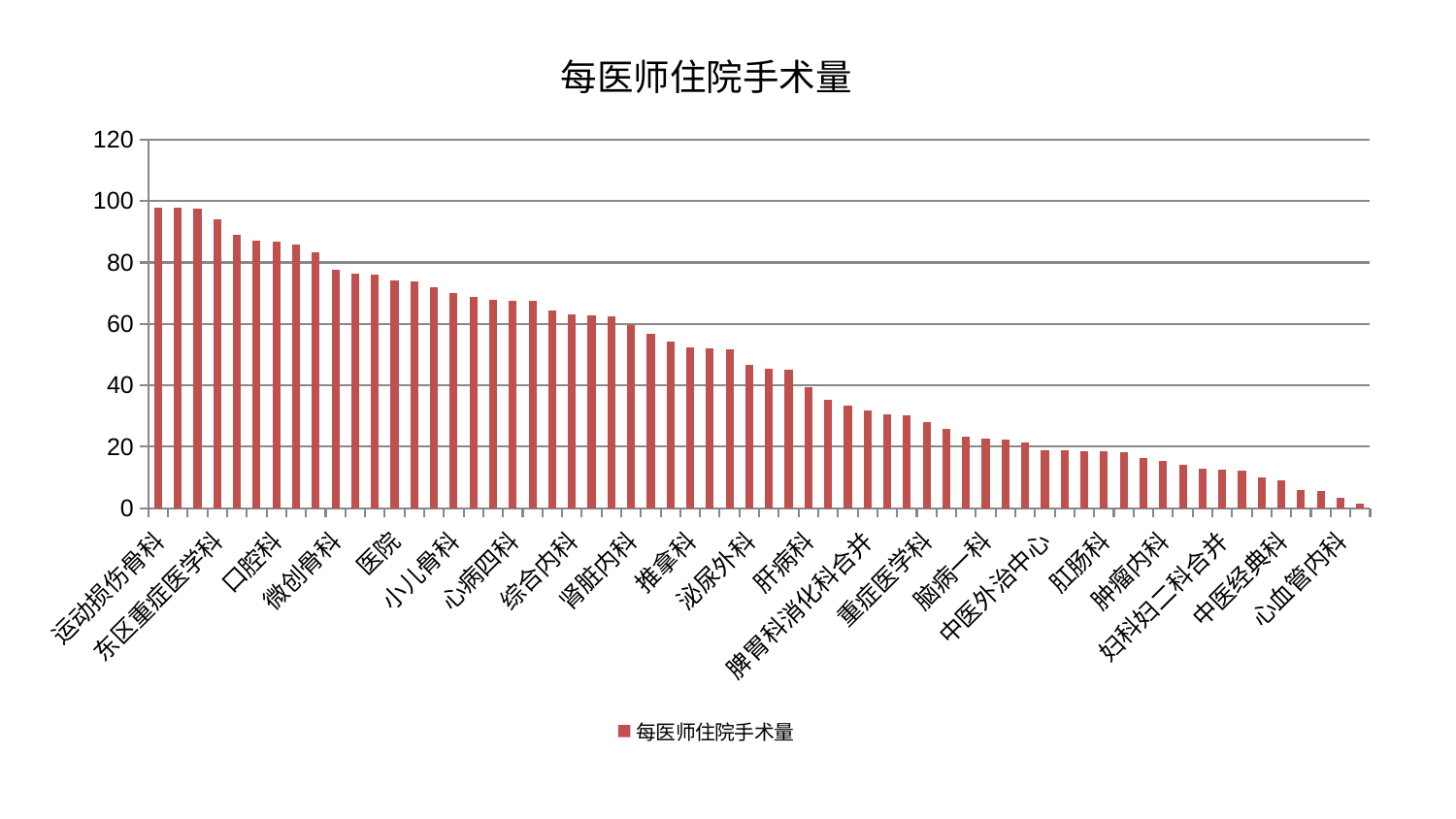

### Chart: 每医师住院手术量

| Category | 每医师住院手术量 |
|---|---|
| 运动损伤骨科 | 97.97088765783049 |
| 内分泌科 | 97.74913413174913 |
| 普通外科 | 97.41742170289776 |
| 东区重症医学科 | 94.01559023788712 |
| 妇科 | 89.06671122388956 |
| 小儿推拿科 | 87.07883824951183 |
| 口腔科 | 86.87987298395363 |
| 心病三科 | 85.73383342441039 |
| 身心医学科 | 83.39650753702021 |
| 微创骨科 | 77.77288560069253 |
| 呼吸内科 | 76.41651309266204 |
| 康复科 | 76.04693119396816 |
| 医院 | 74.31789134103542 |
| 治未病中心 | 73.73051007107001 |
| 老年医学科 | 72.06375713169105 |
| 小儿骨科 | 70.22027947143631 |
| 骨科 | 68.95100408830675 |
| 皮肤科 | 67.98065666921408 |
| 心病四科 | 67.59759503483609 |
| 耳鼻喉科 | 67.44378577008278 |
| 关节骨科 | 64.272079788236 |
| 综合内科 | 63.1961127144983 |
| 肝胆外科 | 62.723060560145846 |
| 儿科 | 62.472003453600756 |
| 肾脏内科 | 59.65940863406256 |
| 眼科 | 56.770398178766925 |
| 创伤骨科 | 54.40017216881816 |
| 推拿科 | 52.379893482252406 |
| 男科 | 52.1455300692232 |
| 脑病三科 | 51.879535108239374 |
| 泌尿外科 | 46.676698409506876 |
| 东区肾病科 | 45.4767309769067 |
| 脑病二科 | 45.102462460846525 |
| 肝病科 | 39.55374936354745 |
| 显微骨科 | 35.36818465168432 |
| 胸外科 | 33.48108237643319 |
| 脾胃科消化科合并 | 31.760499734753633 |
| 神经内科 | 30.520677449063193 |
| 肾病科 | 30.22116207650043 |
| 重症医学科 | 28.029940389492445 |
| 乳腺甲状腺外科 | 25.727042352513863 |
| 心病一科 | 23.352739815197143 |
| 脑病一科 | 22.79527922701461 |
| 血液科 | 22.439687713160517 |
| 周围血管科 | 21.400935055732305 |
| 中医外治中心 | 18.878567648463186 |
| 消化内科 | 18.78058215670766 |
| 神经外科 | 18.622399777754616 |
| 肛肠科 | 18.492110172484686 |
| 心病二科 | 18.356011240417324 |
| 美容皮肤科 | 16.278894455053972 |
| 肿瘤内科 | 15.424168987396026 |
| 脾胃病科 | 14.164857685058152 |
| 西区重症医学科 | 12.755663253372052 |
| 妇科妇二科合并 | 12.4140519733573 |
| 脊柱骨科 | 12.27102042282031 |
| 产科 | 10.01664464497496 |
| 中医经典科 | 8.948027562402627 |
| 针灸科 | 6.046264646344768 |
| 妇二科 | 5.492093658155994 |
| 心血管内科 | 3.5494750999962132 |
| 风湿病科 | 1.6635117141622358 |
262